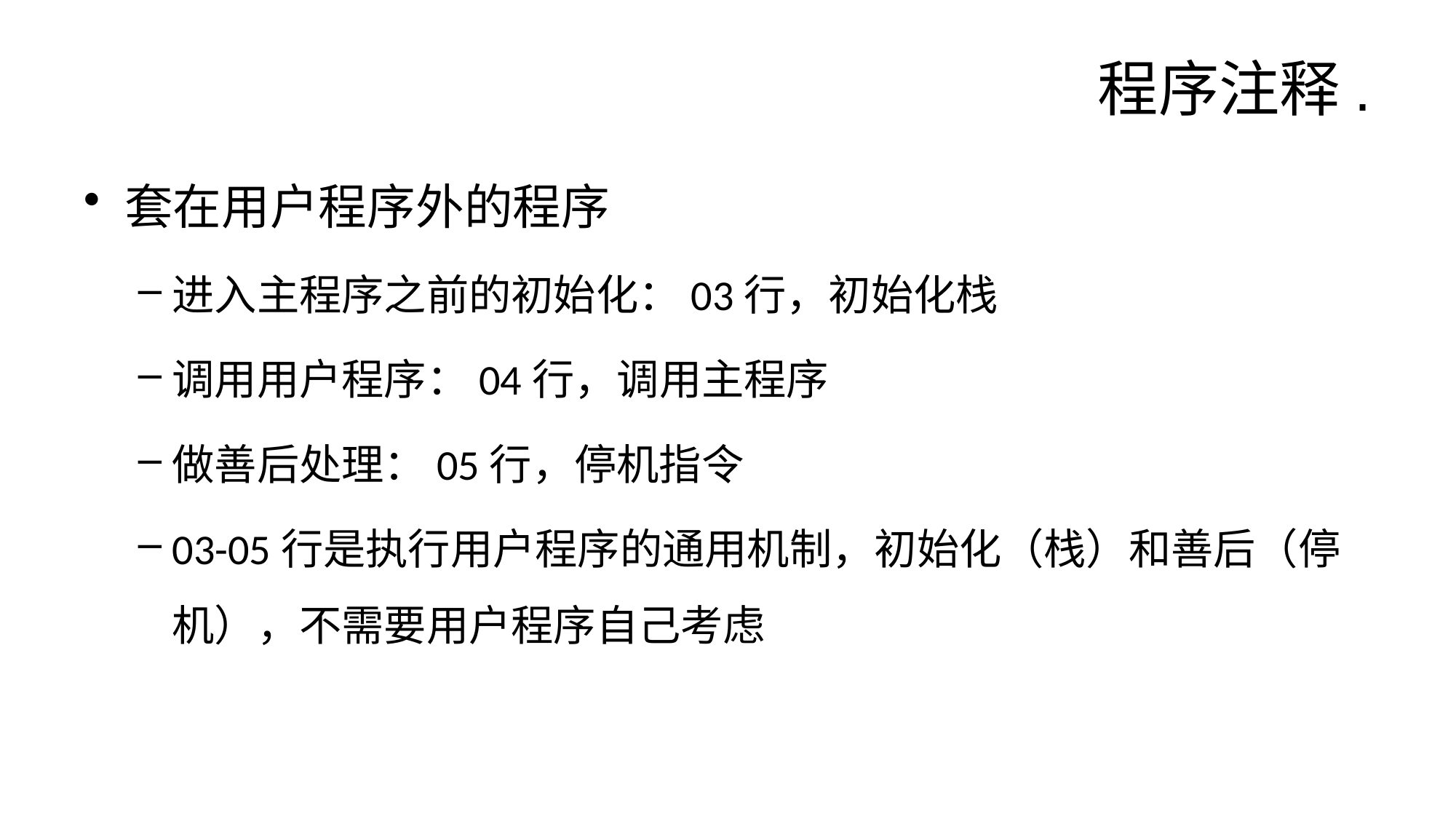

# 程序注释.
套在用户程序外的程序
进入主程序之前的初始化：03行，初始化栈
调用用户程序：04行，调用主程序
做善后处理：05行，停机指令
03-05行是执行用户程序的通用机制，初始化（栈）和善后（停机），不需要用户程序自己考虑